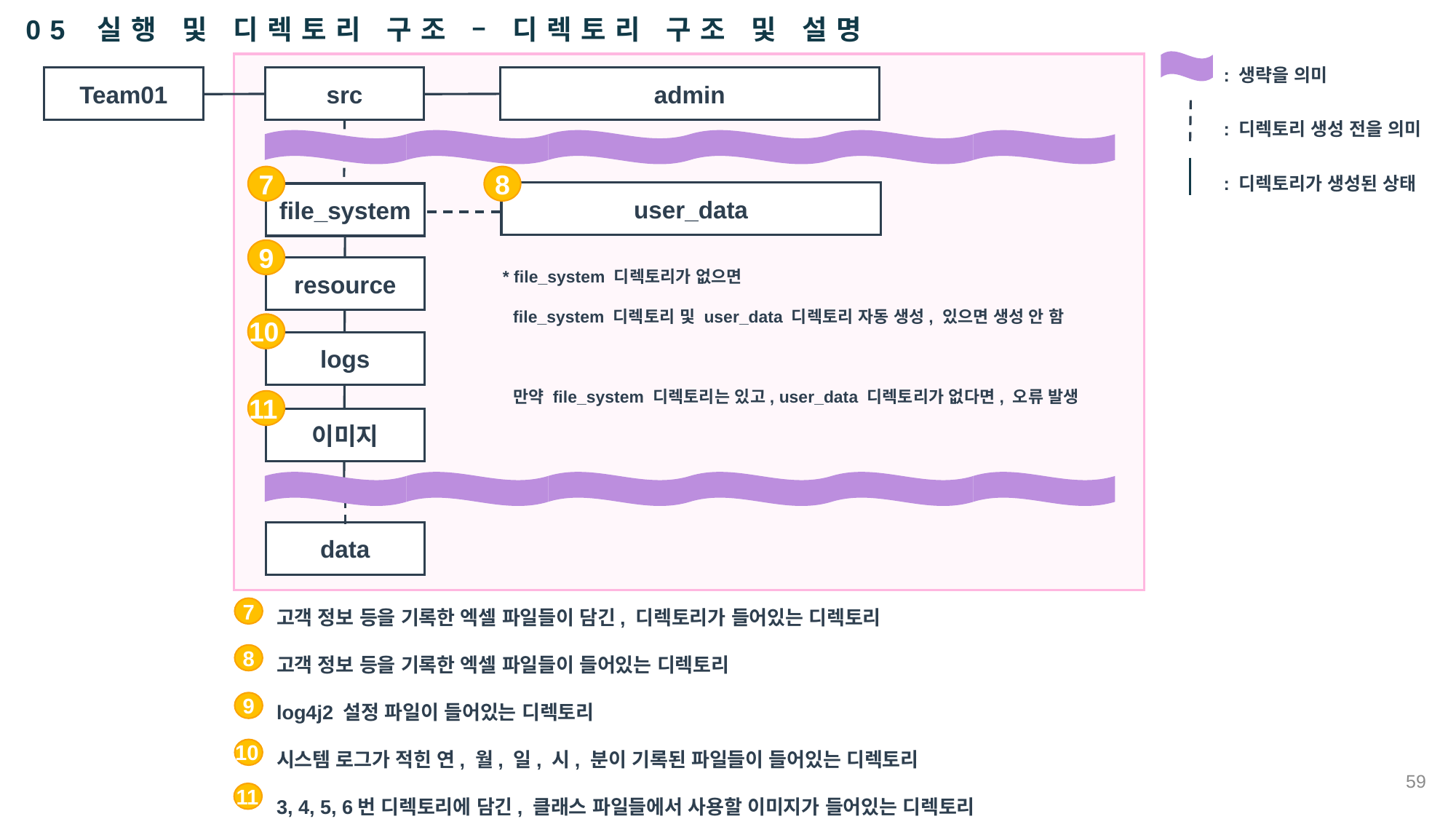

05 실행 및 디렉토리 구조 – 디렉토리 구조 및 설명
: 생략을 의미
: 디렉토리 생성 전을 의미
: 디렉토리가 생성된 상태

Team01
src
admin

7
8
user_data
file_system
9
* file_system 디렉토리가 없으면
file_system 디렉토리 및 user_data 디렉토리 자동 생성, 있으면 생성 안 함

만약 file_system 디렉토리는 있고, user_data 디렉토리가 없다면, 오류 발생
resource
10
10

logs
logs
11

이미지

data
고객 정보 등을 기록한 엑셀 파일들이 담긴, 디렉토리가 들어있는 디렉토리
고객 정보 등을 기록한 엑셀 파일들이 들어있는 디렉토리
log4j2 설정 파일이 들어있는 디렉토리
시스템 로그가 적힌 연, 월, 일, 시, 분이 기록된 파일들이 들어있는 디렉토리
3, 4, 5, 6번 디렉토리에 담긴, 클래스 파일들에서 사용할 이미지가 들어있는 디렉토리
7
8
9
10

59
11